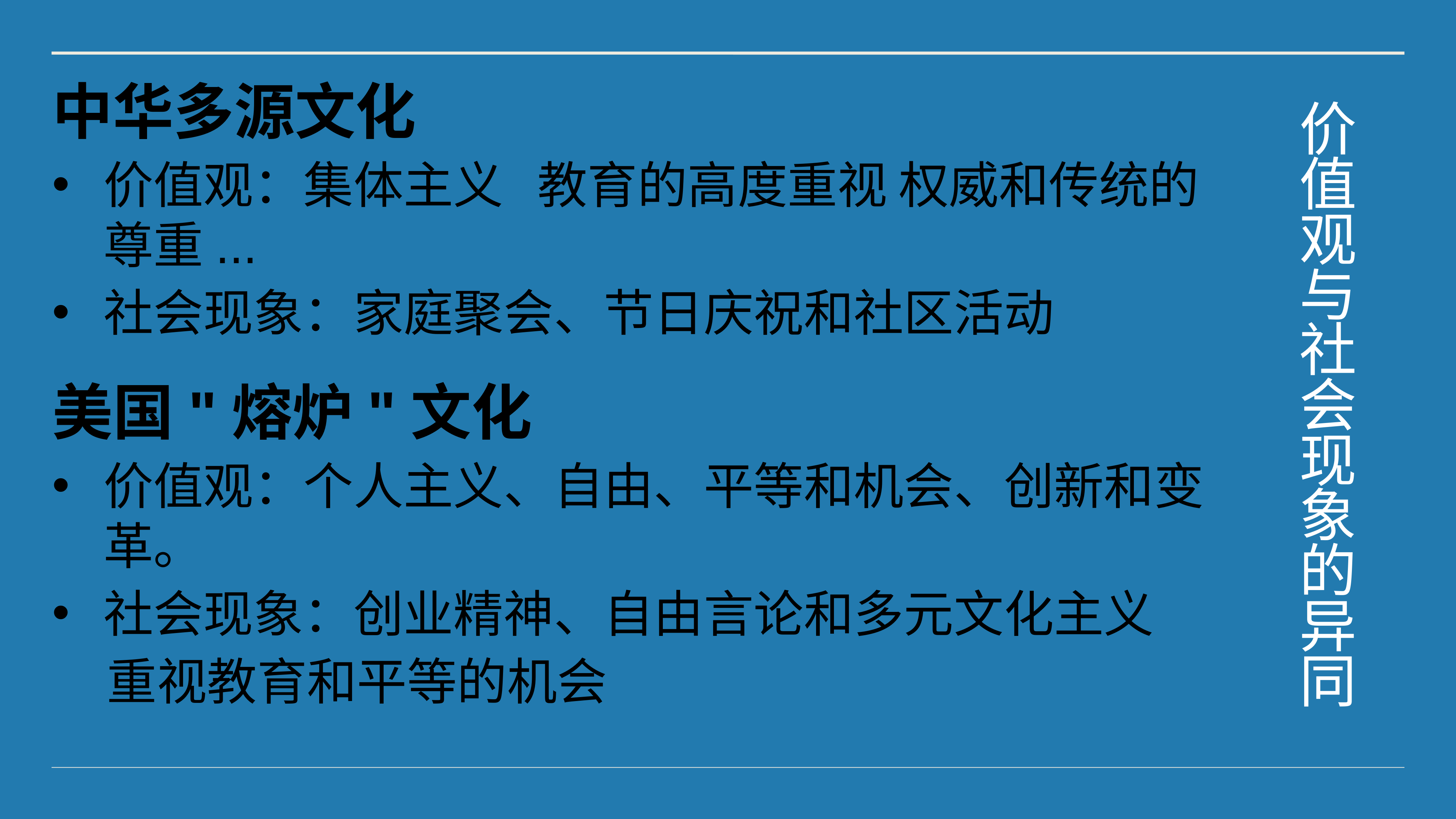

# 价值观与社会现象的异同
中华多源文化
价值观：集体主义   教育的高度重视 权威和传统的尊重...
社会现象：家庭聚会、节日庆祝和社区活动
美国"熔炉"文化
价值观：个人主义、自由、平等和机会、创新和变革。
社会现象：创业精神、自由言论和多元文化主义
	重视教育和平等的机会